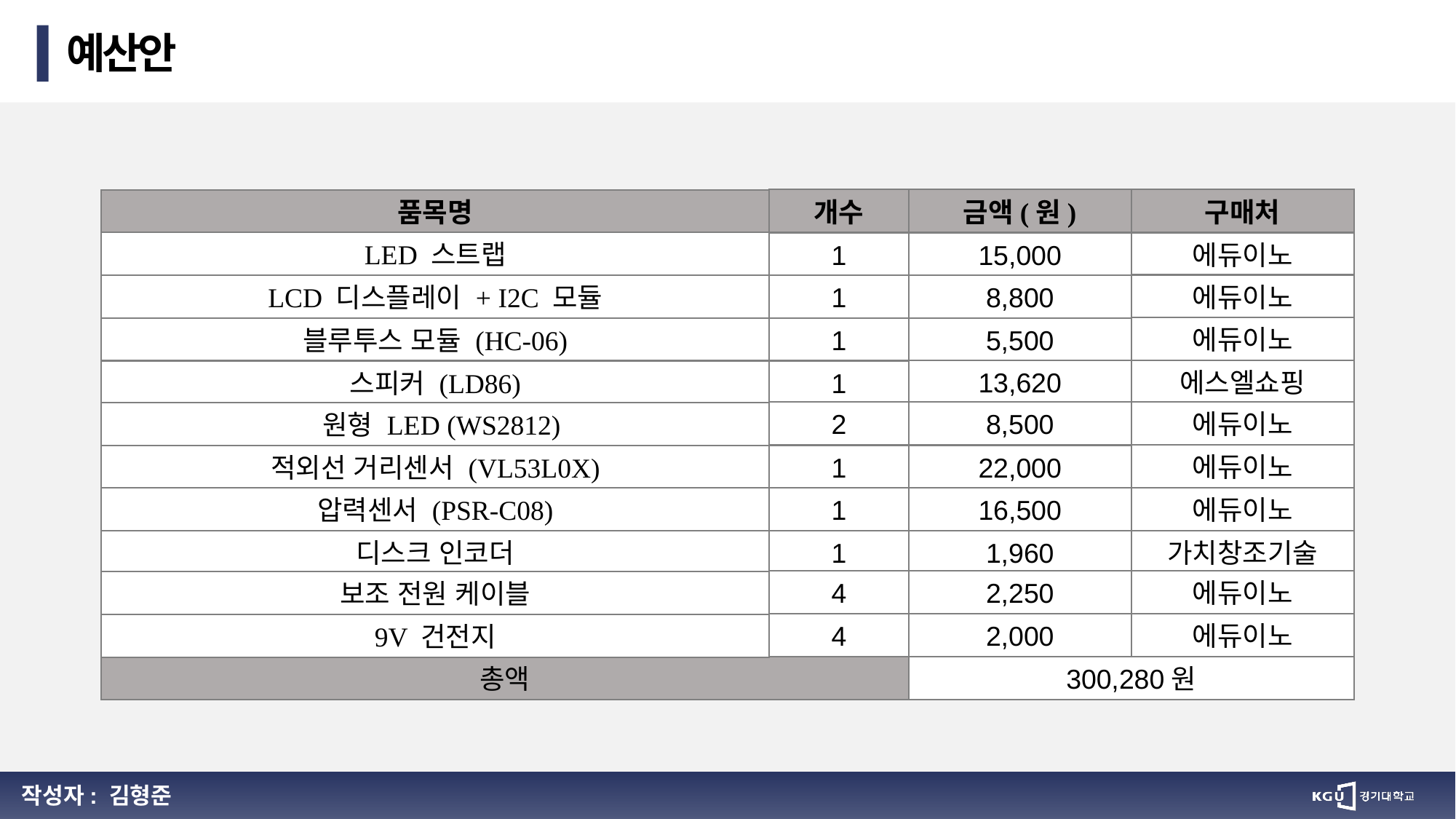

예산안

개수
금액(원)
구매처
품목명
LED 스트랩
1
15,000
에듀이노
에듀이노
LCD 디스플레이 + I2C 모듈
1
8,800
에듀이노
블루투스 모듈 (HC-06)
1
5,500
13,620
에스엘쇼핑
스피커 (LD86)
1
2
8,500
에듀이노
 원형 LED (WS2812)
에듀이노
적외선 거리센서 (VL53L0X)
1
22,000
에듀이노
압력센서 (PSR-C08)
1
16,500
1,960
가치창조기술
디스크 인코더
1
4
2,250
에듀이노
보조 전원 케이블
4
2,000
에듀이노
9V 건전지
총액
300,280원
작성자: 김형준